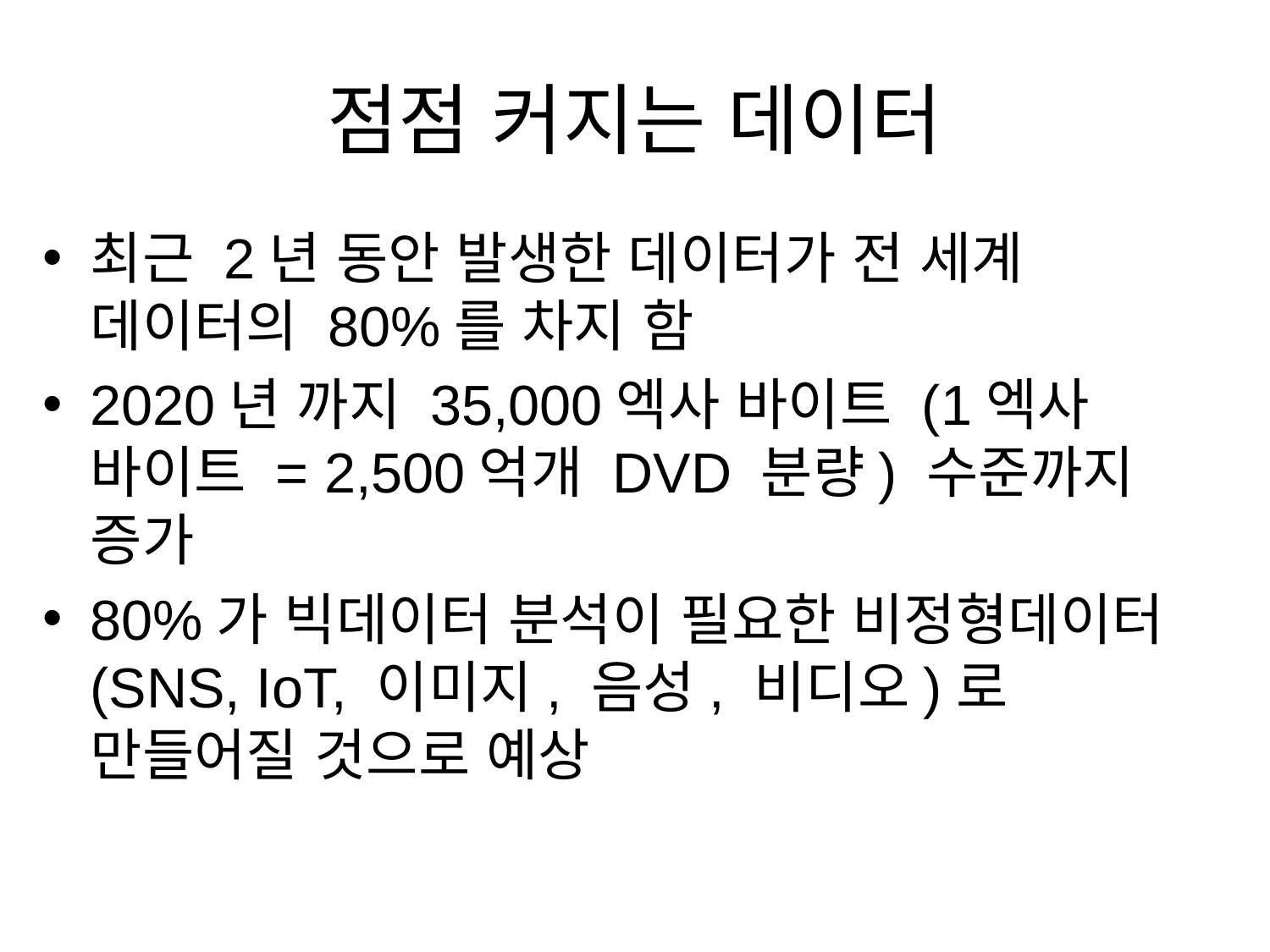

# 점점 커지는 데이터
최근 2년 동안 발생한 데이터가 전 세계 데이터의 80%를 차지 함
2020년 까지 35,000엑사 바이트 (1엑사 바이트 = 2,500억개 DVD 분량) 수준까지 증가
80%가 빅데이터 분석이 필요한 비정형데이터(SNS, IoT, 이미지, 음성, 비디오)로 만들어질 것으로 예상